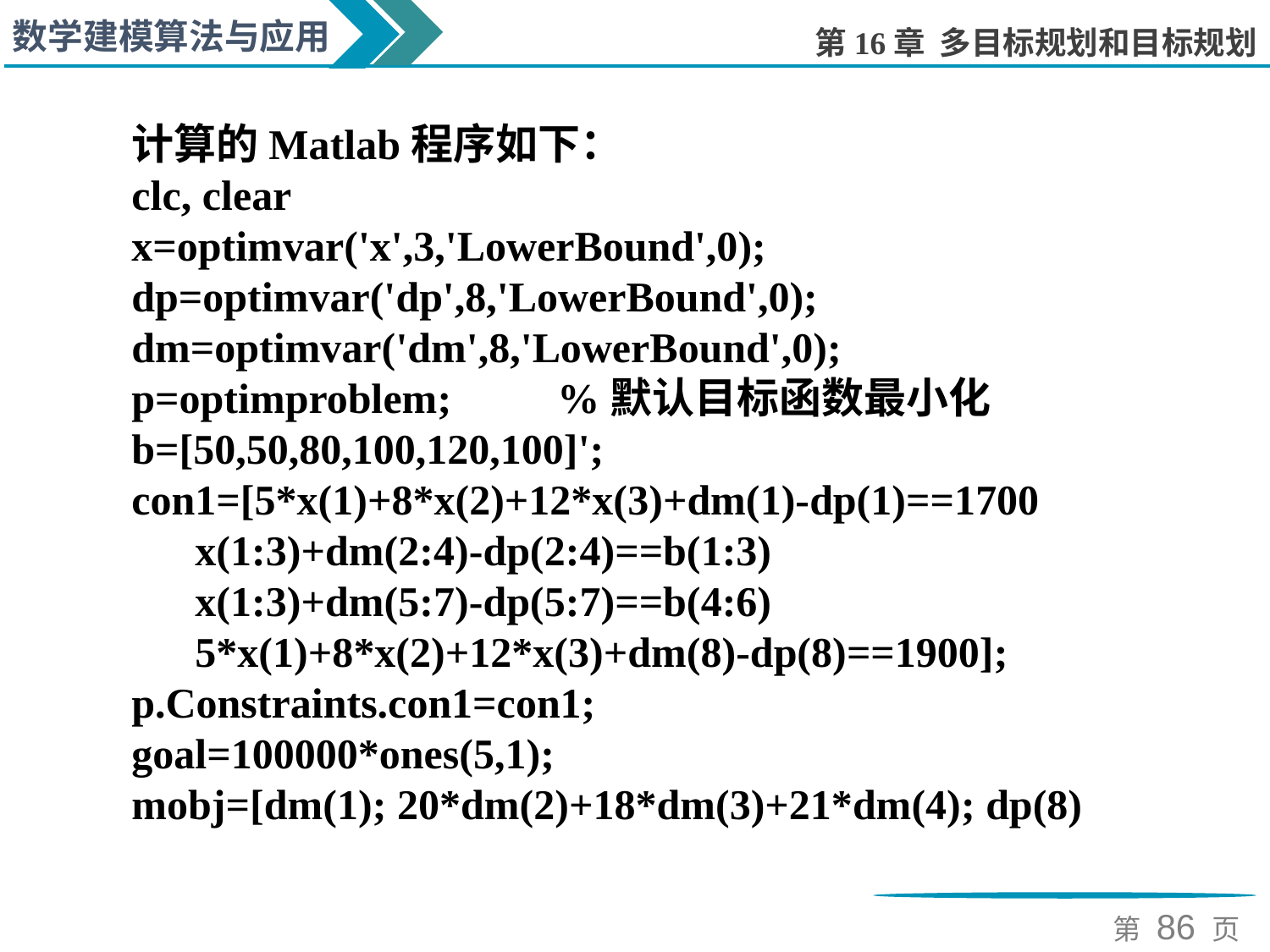

计算的Matlab程序如下：
clc, clear
x=optimvar('x',3,'LowerBound',0);
dp=optimvar('dp',8,'LowerBound',0);
dm=optimvar('dm',8,'LowerBound',0);
p=optimproblem;          %默认目标函数最小化
b=[50,50,80,100,120,100]';
con1=[5*x(1)+8*x(2)+12*x(3)+dm(1)-dp(1)==1700
      x(1:3)+dm(2:4)-dp(2:4)==b(1:3)
      x(1:3)+dm(5:7)-dp(5:7)==b(4:6)
      5*x(1)+8*x(2)+12*x(3)+dm(8)-dp(8)==1900];
p.Constraints.con1=con1;
goal=100000*ones(5,1);
mobj=[dm(1); 20*dm(2)+18*dm(3)+21*dm(4); dp(8)